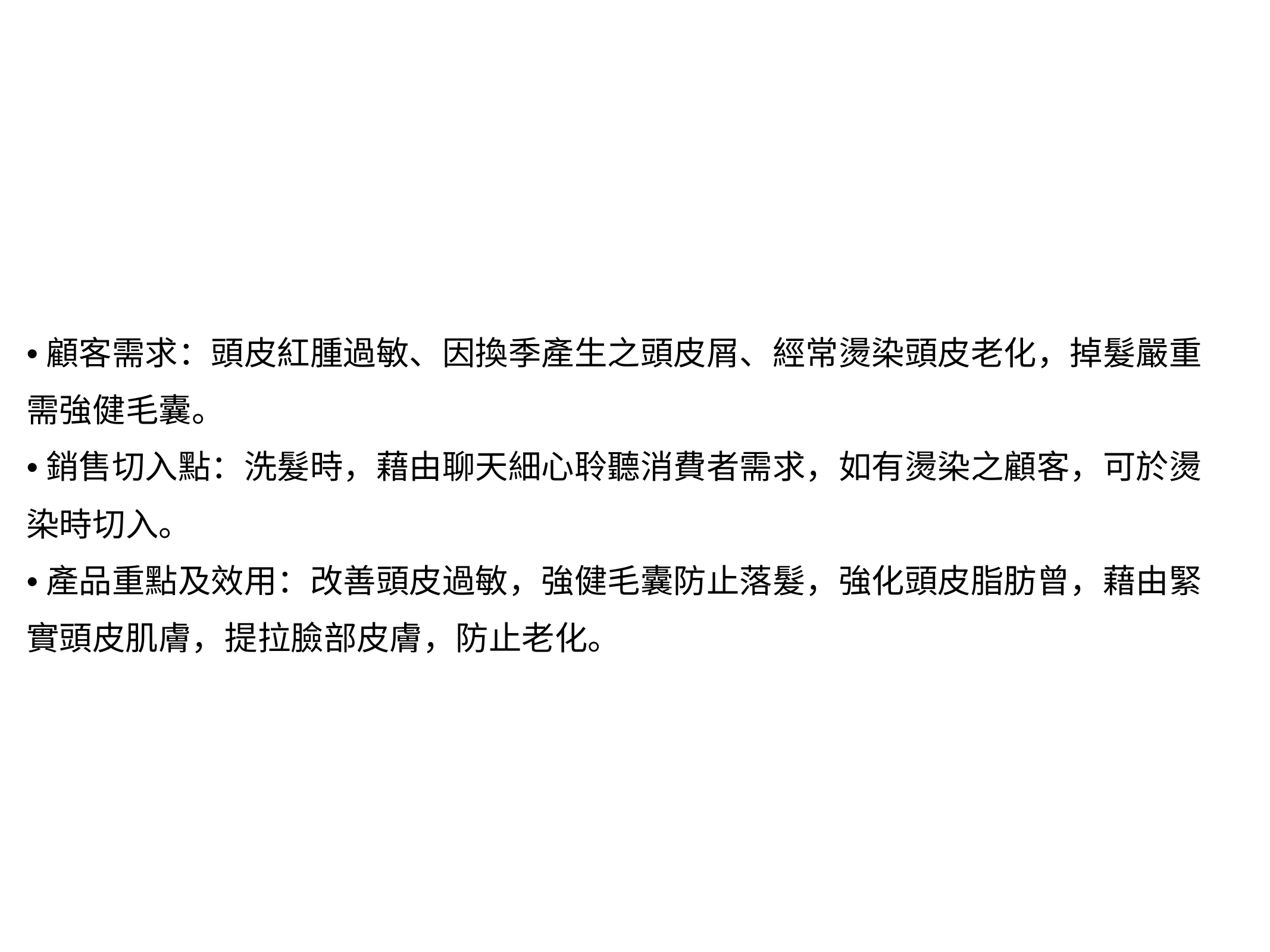

•顧客需求：頭皮紅腫過敏、因換季產生之頭皮屑、經常燙染頭皮老化，掉髮嚴重需強健毛囊。
•銷售切入點：洗髮時，藉由聊天細心聆聽消費者需求，如有燙染之顧客，可於燙染時切入。
•產品重點及效用：改善頭皮過敏，強健毛囊防止落髮，強化頭皮脂肪曾，藉由緊實頭皮肌膚，提拉臉部皮膚，防止老化。